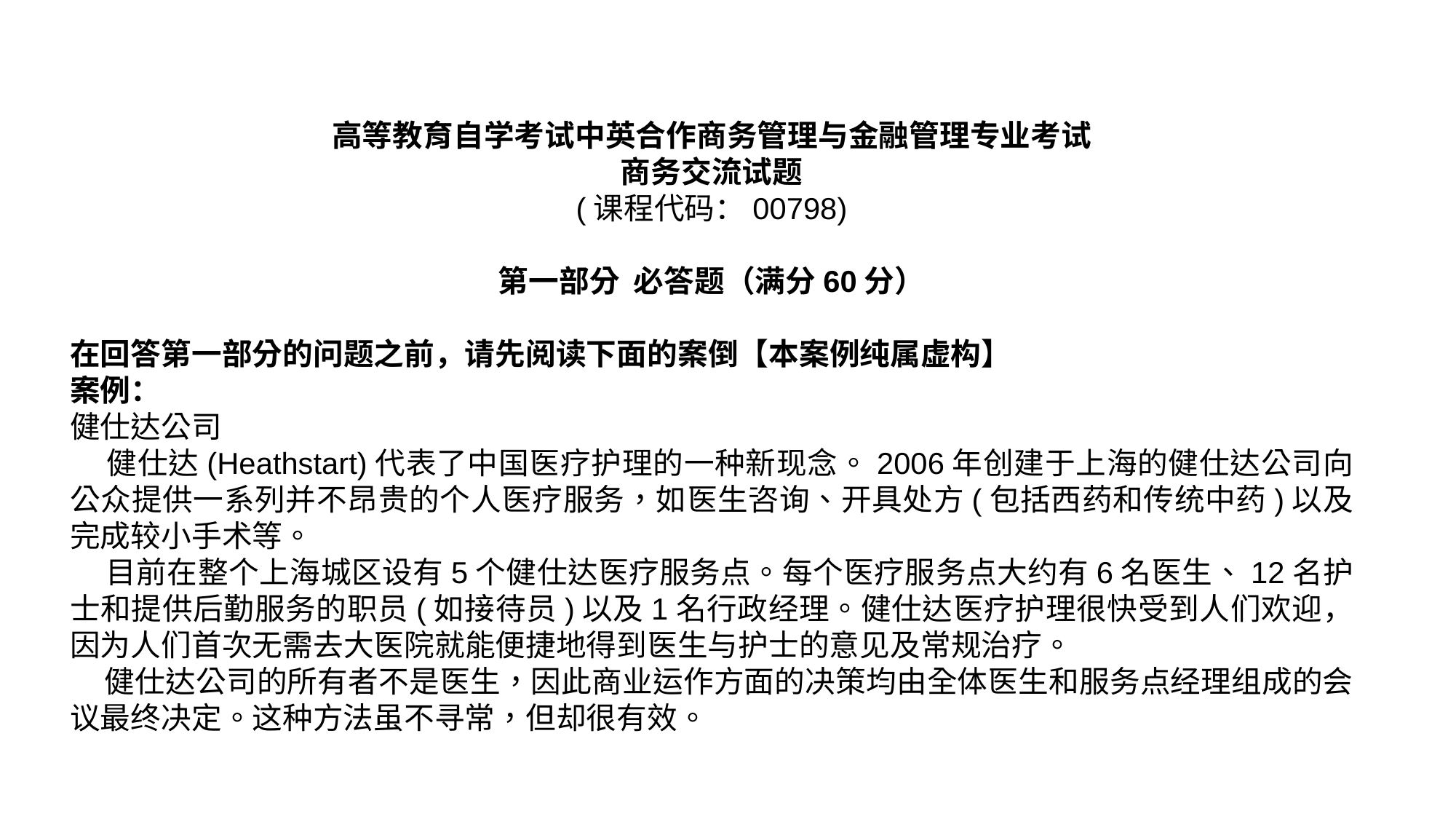

高等教育自学考试中英合作商务管理与金融管理专业考试
商务交流试题
(课程代码：00798)

第一部分  必答题（满分60分）

在回答第一部分的问题之前，请先阅读下面的案倒【本案例纯属虚构】
案例：
健仕达公司
    健仕达(Heathstart)代表了中国医疗护理的一种新现念。2006年创建于上海的健仕达公司向公众提供一系列并不昂贵的个人医疗服务，如医生咨询、开具处方(包括西药和传统中药)以及完成较小手术等。
    目前在整个上海城区设有5个健仕达医疗服务点。每个医疗服务点大约有6名医生、12名护士和提供后勤服务的职员(如接待员)以及1名行政经理。健仕达医疗护理很快受到人们欢迎，因为人们首次无需去大医院就能便捷地得到医生与护士的意见及常规治疗。
    健仕达公司的所有者不是医生，因此商业运作方面的决策均由全体医生和服务点经理组成的会议最终决定。这种方法虽不寻常，但却很有效。